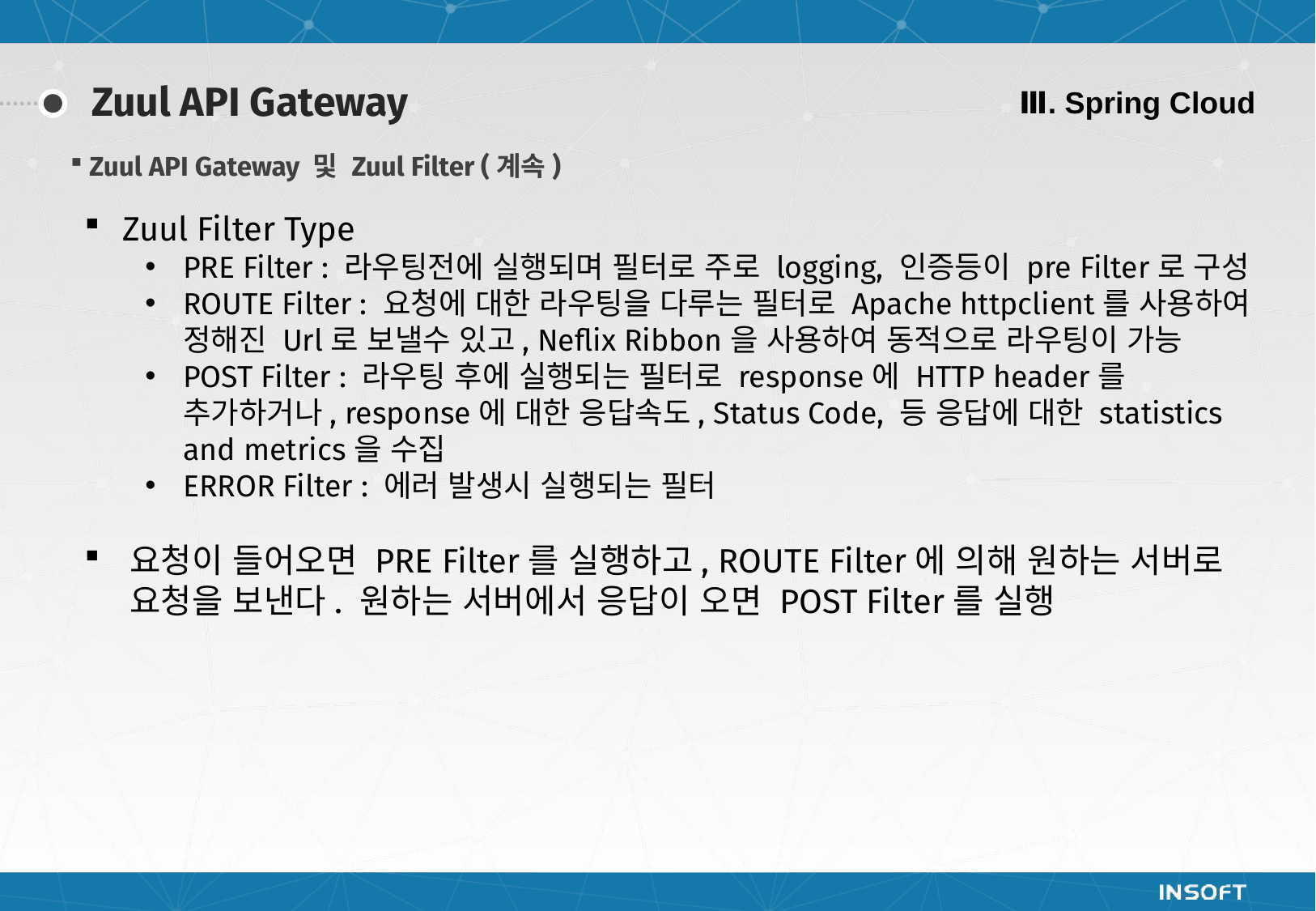

Ⅲ. Spring Cloud
Zuul API Gateway

Zuul API Gateway 및 Zuul Filter (계속)
Zuul Filter Type
PRE Filter : 라우팅전에 실행되며 필터로 주로 logging, 인증등이 pre Filter로 구성
ROUTE Filter : 요청에 대한 라우팅을 다루는 필터로 Apache httpclient를 사용하여 정해진 Url로 보낼수 있고, Neflix Ribbon을 사용하여 동적으로 라우팅이 가능
POST Filter : 라우팅 후에 실행되는 필터로 response에 HTTP header를 추가하거나, response에 대한 응답속도, Status Code, 등 응답에 대한 statistics and metrics을 수집
ERROR Filter : 에러 발생시 실행되는 필터

요청이 들어오면 PRE Filter를 실행하고, ROUTE Filter에 의해 원하는 서버로 요청을 보낸다. 원하는 서버에서 응답이 오면 POST Filter를 실행